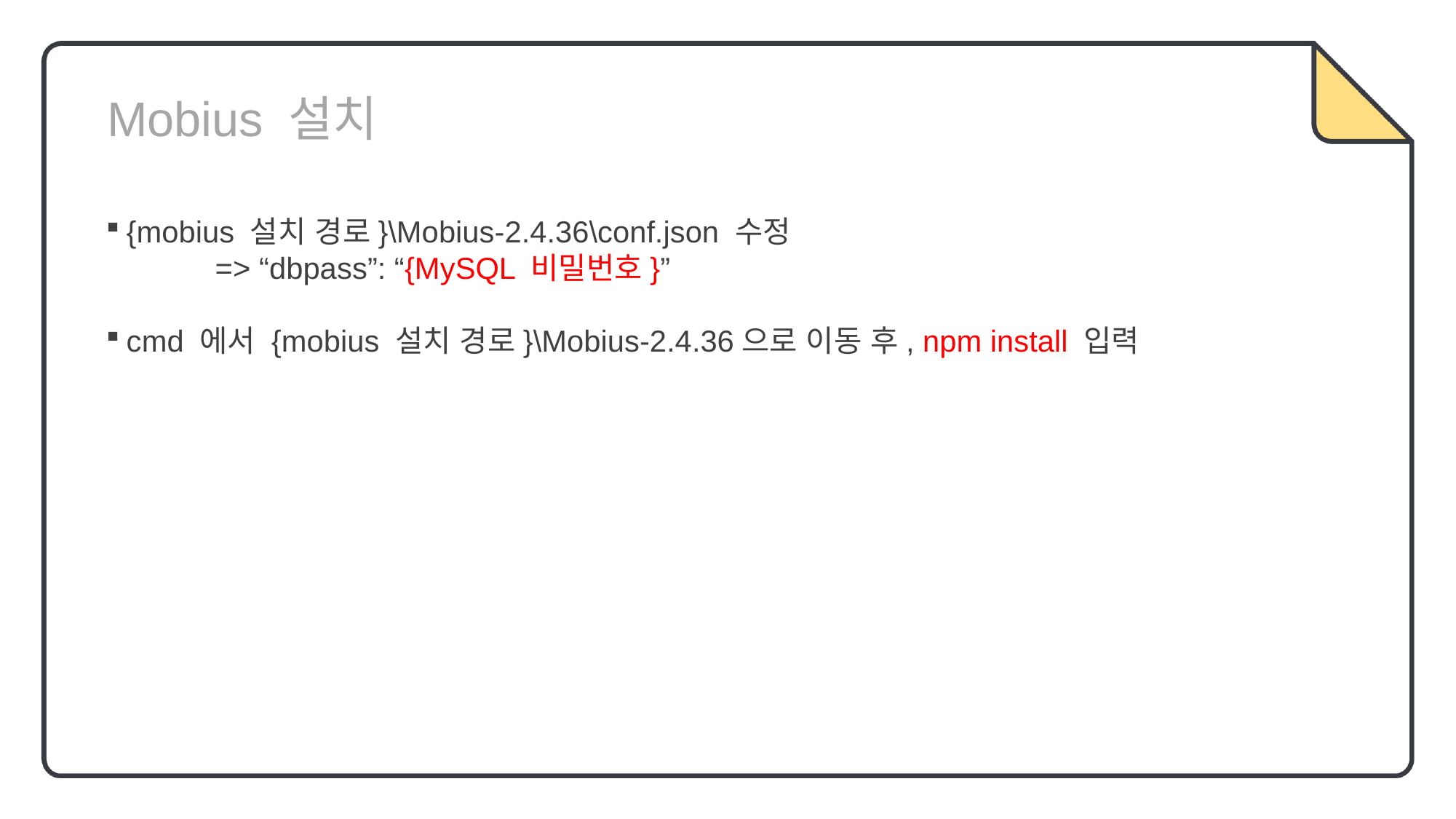

Mobius 설치
{mobius 설치 경로}\Mobius-2.4.36\conf.json 수정
	=> “dbpass”: “{MySQL 비밀번호}”

cmd 에서 {mobius 설치 경로}\Mobius-2.4.36으로 이동 후, npm install 입력